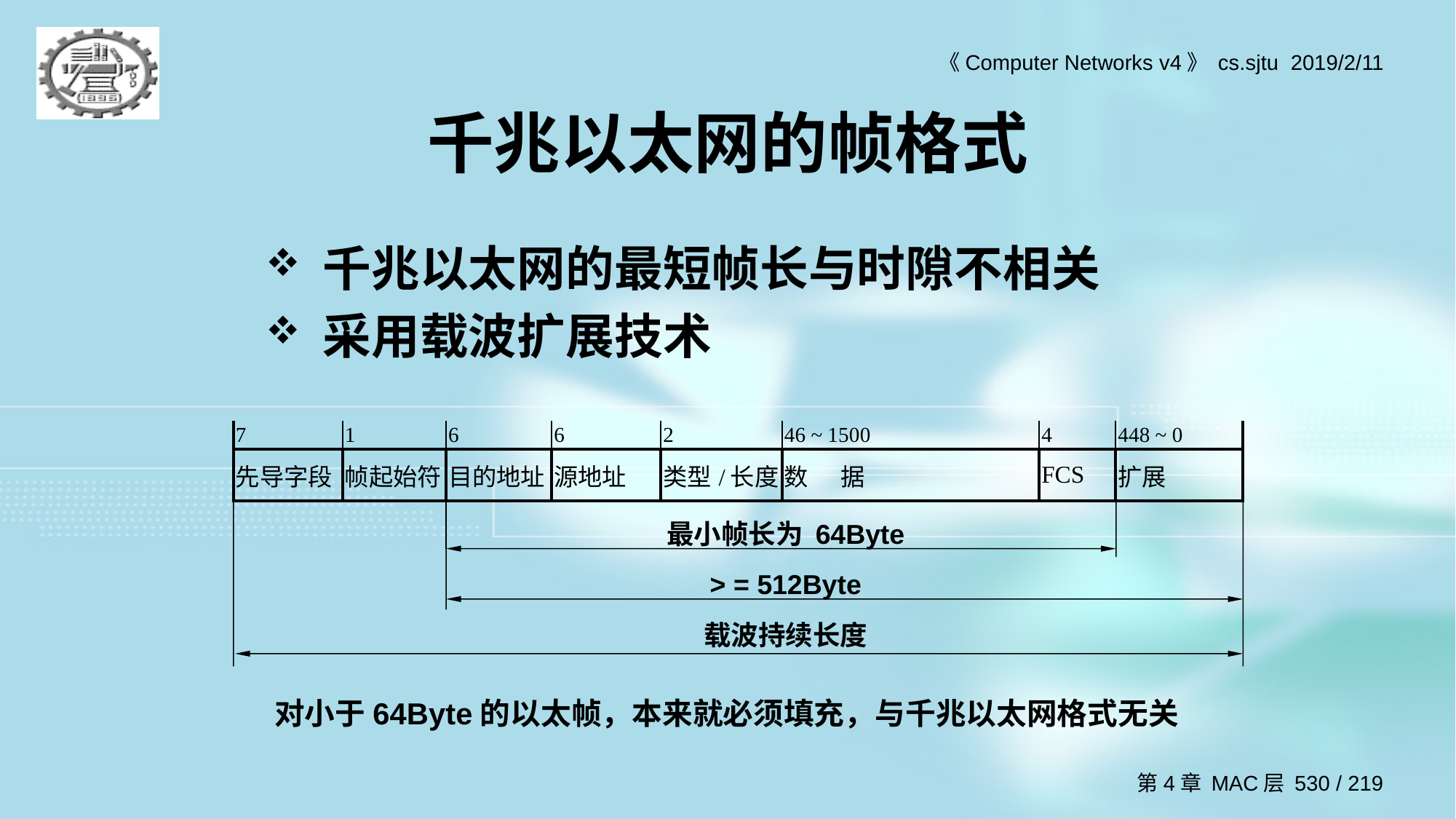

# 千兆以太网的帧格式
千兆以太网的最短帧长与时隙不相关
采用载波扩展技术
| 7 | 1 | 6 | 6 | 2 | 46 ~ 1500 | 4 | 448 ~ 0 |
| --- | --- | --- | --- | --- | --- | --- | --- |
| 先导字段 | 帧起始符 | 目的地址 | 源地址 | 类型/长度 | 数 据 | FCS | 扩展 |
最小帧长为 64Byte
> = 512Byte
载波持续长度

对小于64Byte的以太帧，本来就必须填充，与千兆以太网格式无关